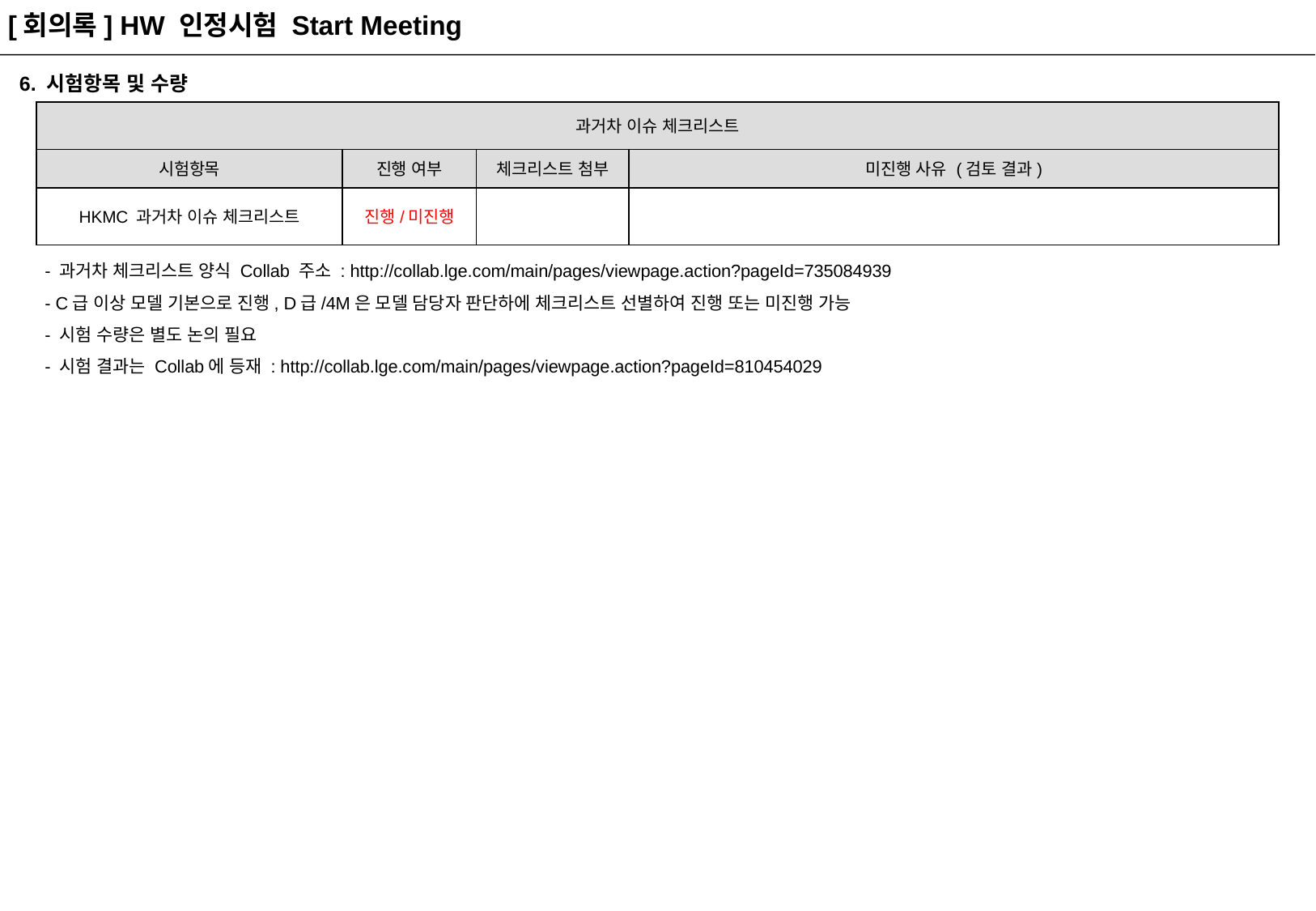

[회의록] HW 인정시험 Start Meeting

6. 시험항목 및 수량
| 과거차 이슈 체크리스트 |  |  |  |
| --- | --- | --- | --- |
| 시험항목 | 진행 여부 | 체크리스트 첨부 | 미진행 사유 (검토 결과) |
| HKMC 과거차 이슈 체크리스트 | 진행/미진행 |  |  |
- 과거차 체크리스트 양식 Collab 주소 : http://collab.lge.com/main/pages/viewpage.action?pageId=735084939
- C급 이상 모델 기본으로 진행, D급/4M은 모델 담당자 판단하에 체크리스트 선별하여 진행 또는 미진행 가능
- 시험 수량은 별도 논의 필요
- 시험 결과는 Collab에 등재 : http://collab.lge.com/main/pages/viewpage.action?pageId=810454029